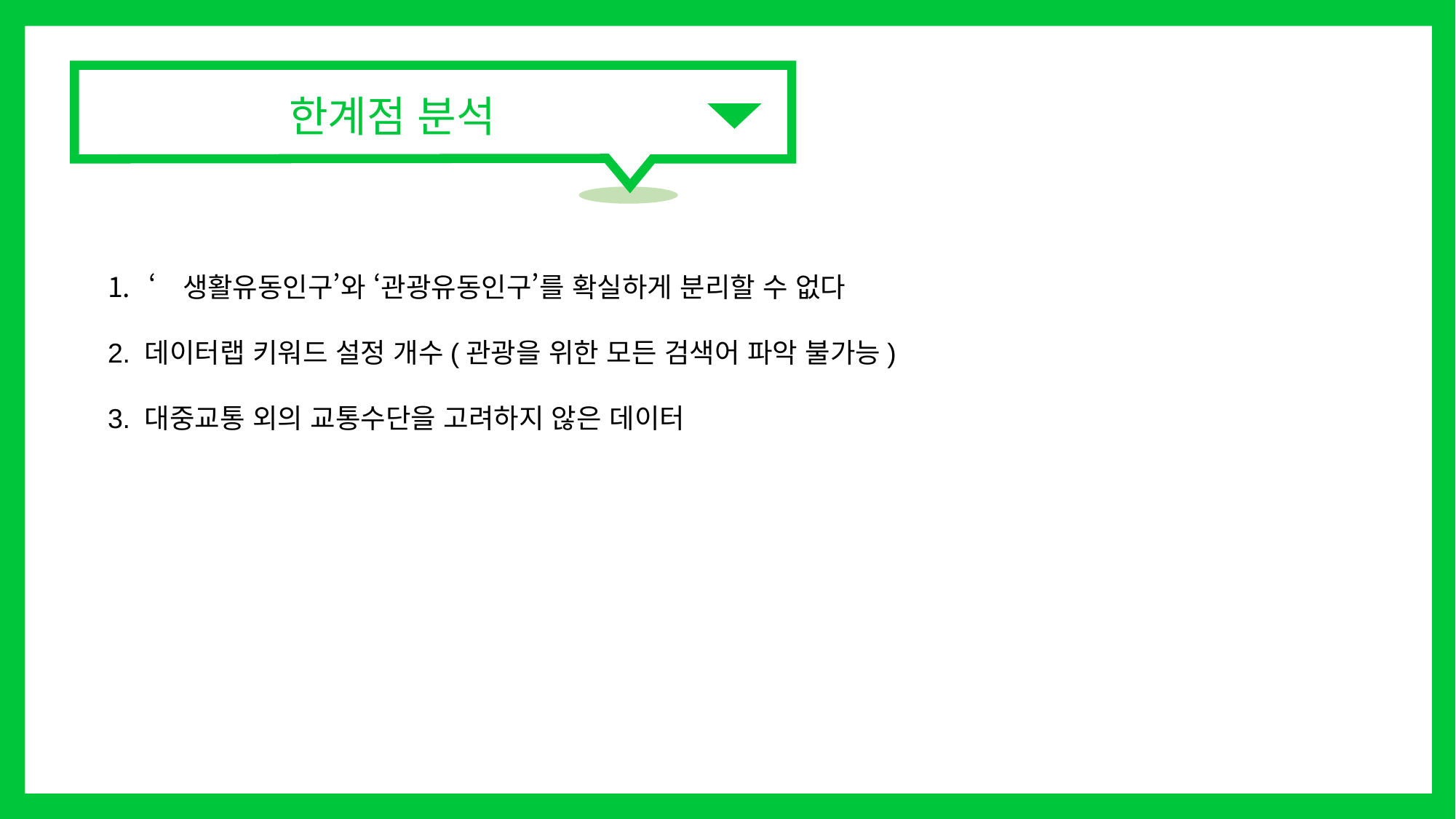

한계점 분석
‘생활유동인구’와 ‘관광유동인구’를 확실하게 분리할 수 없다

2. 데이터랩 키워드 설정 개수(관광을 위한 모든 검색어 파악 불가능)

3. 대중교통 외의 교통수단을 고려하지 않은 데이터